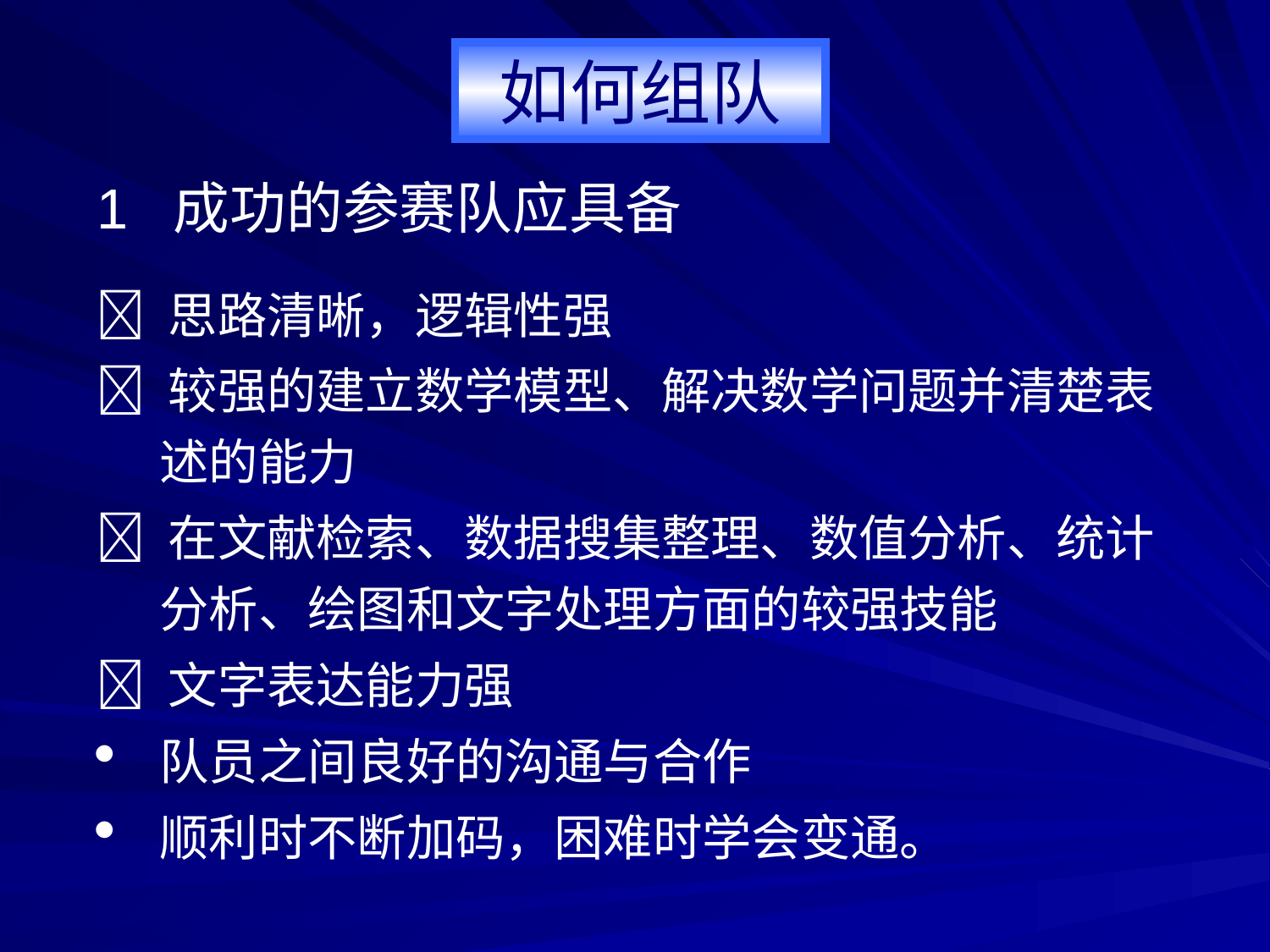

如何组队
1  成功的参赛队应具备
• 思路清晰，逻辑性强
• 较强的建立数学模型、解决数学问题并清楚表述的能力
• 在文献检索、数据搜集整理、数值分析、统计分析、绘图和文字处理方面的较强技能
• 文字表达能力强
队员之间良好的沟通与合作
顺利时不断加码，困难时学会变通。